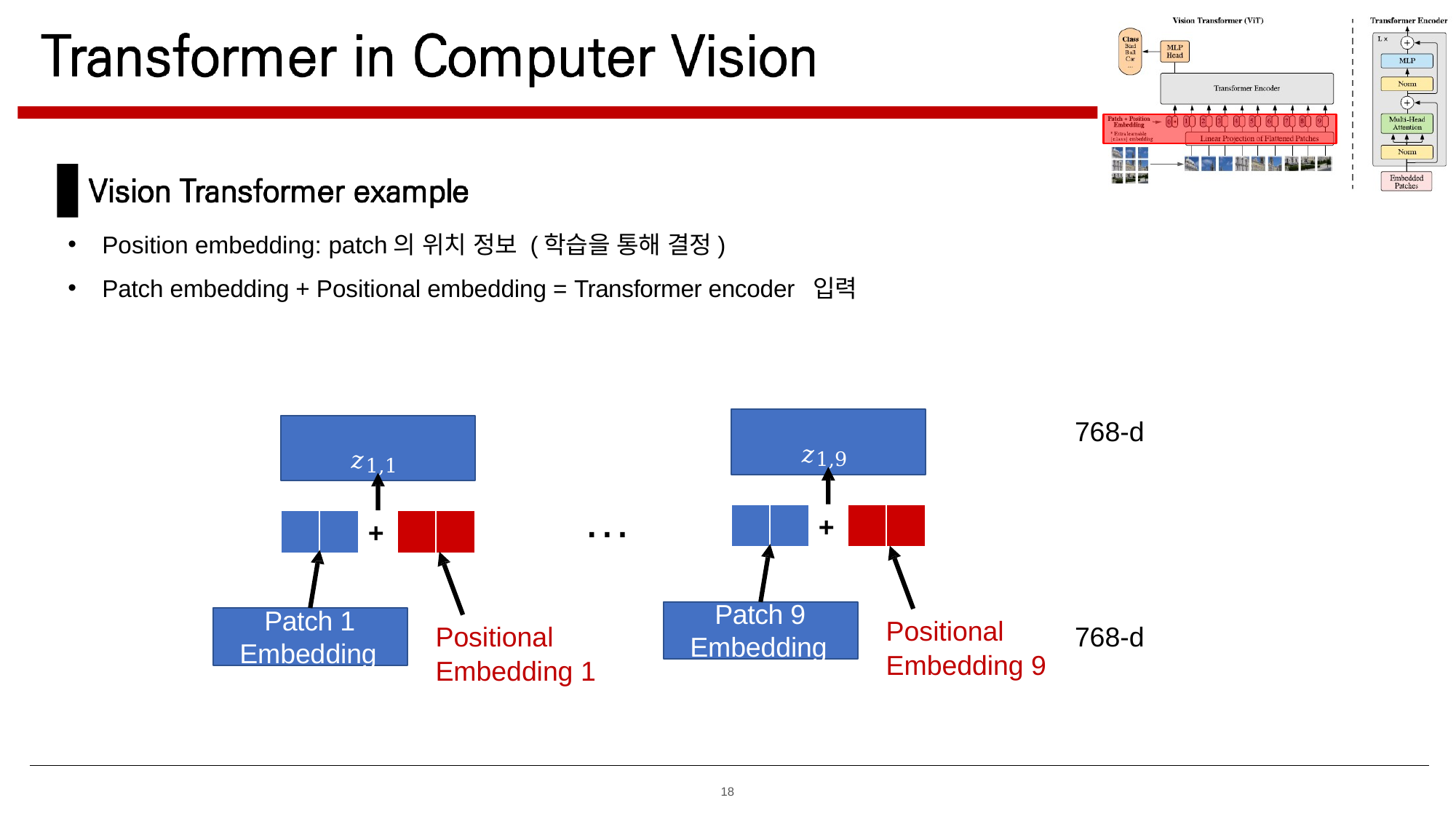

Position embedding: patch의 위치 정보 (학습을 통해 결정)
Patch embedding + Positional embedding = Transformer encoder 입력
𝑧1,9
768-d
𝑧1,1

…

+

+

Patch 9  Embedding

Patch 1  Embedding

Positional
Embedding 9
768-d
Positional
Embedding 1

18